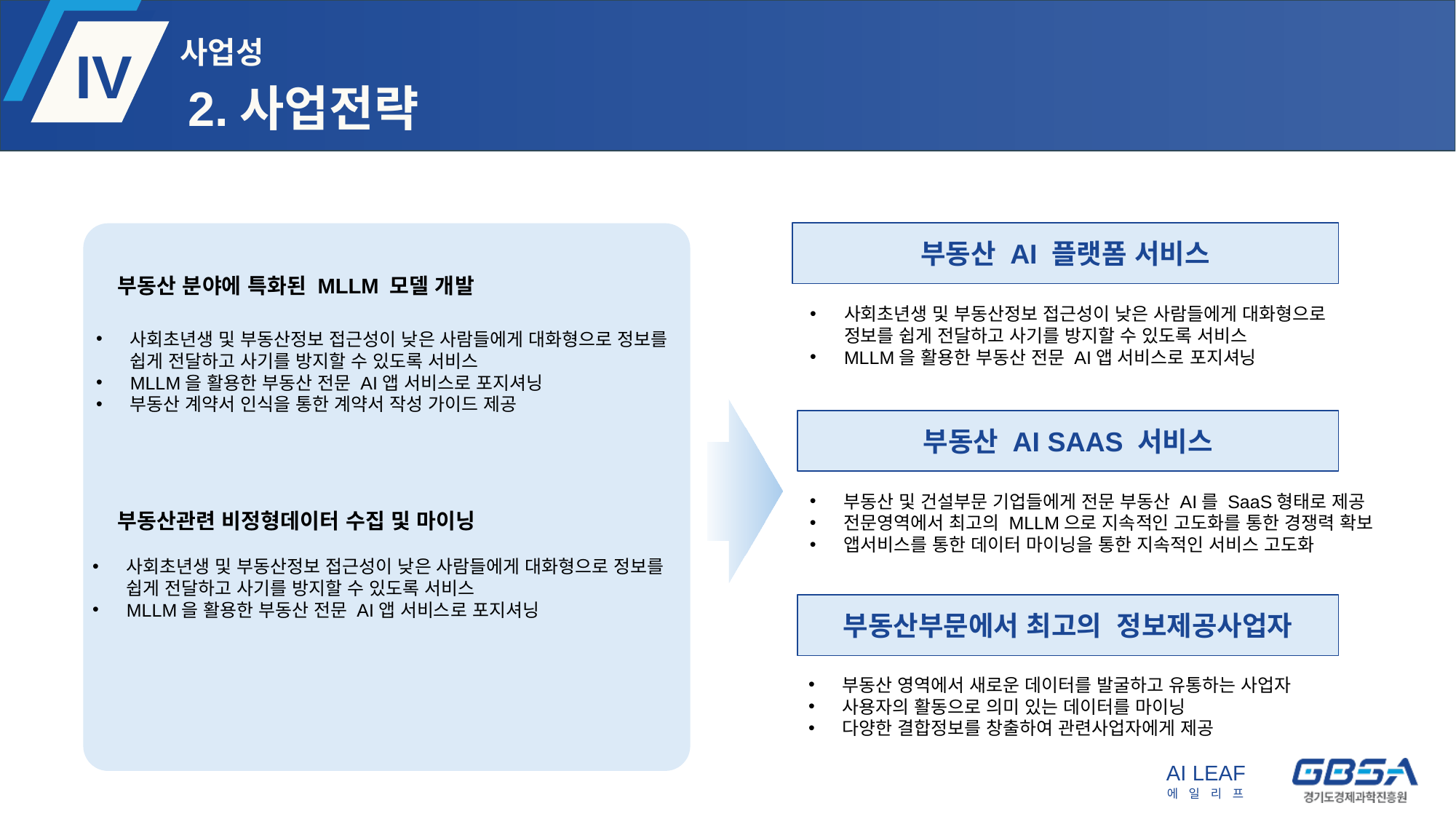

# 2.사업전략
부동산 AI 플랫폼 서비스

부동산 분야에 특화된 MLLM 모델 개발
사회초년생 및 부동산정보 접근성이 낮은 사람들에게 대화형으로 정보를 쉽게 전달하고 사기를 방지할 수 있도록 서비스
MLLM을 활용한 부동산 전문 AI앱 서비스로 포지셔닝
사회초년생 및 부동산정보 접근성이 낮은 사람들에게 대화형으로 정보를 쉽게 전달하고 사기를 방지할 수 있도록 서비스
MLLM을 활용한 부동산 전문 AI앱 서비스로 포지셔닝
부동산 계약서 인식을 통한 계약서 작성 가이드 제공

부동산 AI SAAS 서비스
부동산 및 건설부문 기업들에게 전문 부동산 AI를 SaaS형태로 제공
전문영역에서 최고의 MLLM으로 지속적인 고도화를 통한 경쟁력 확보
앱서비스를 통한 데이터 마이닝을 통한 지속적인 서비스 고도화
부동산관련 비정형데이터 수집 및 마이닝
사회초년생 및 부동산정보 접근성이 낮은 사람들에게 대화형으로 정보를 쉽게 전달하고 사기를 방지할 수 있도록 서비스
MLLM을 활용한 부동산 전문 AI앱 서비스로 포지셔닝
부동산부문에서 최고의  정보제공사업자
부동산 영역에서 새로운 데이터를 발굴하고 유통하는 사업자
사용자의 활동으로 의미 있는 데이터를 마이닝
다양한 결합정보를 창출하여 관련사업자에게 제공